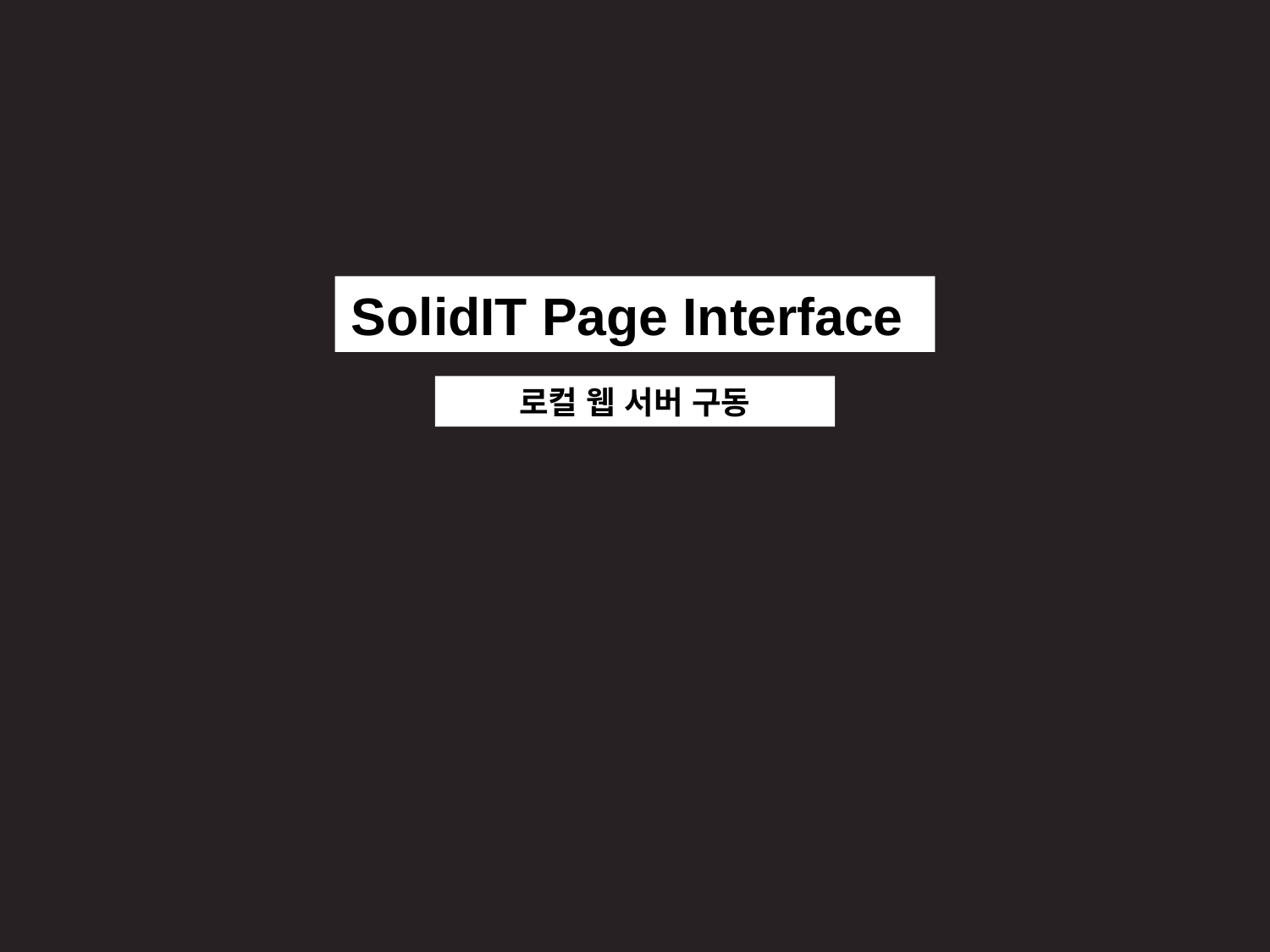

SolidIT Page Interface
로컬 웹 서버 구동